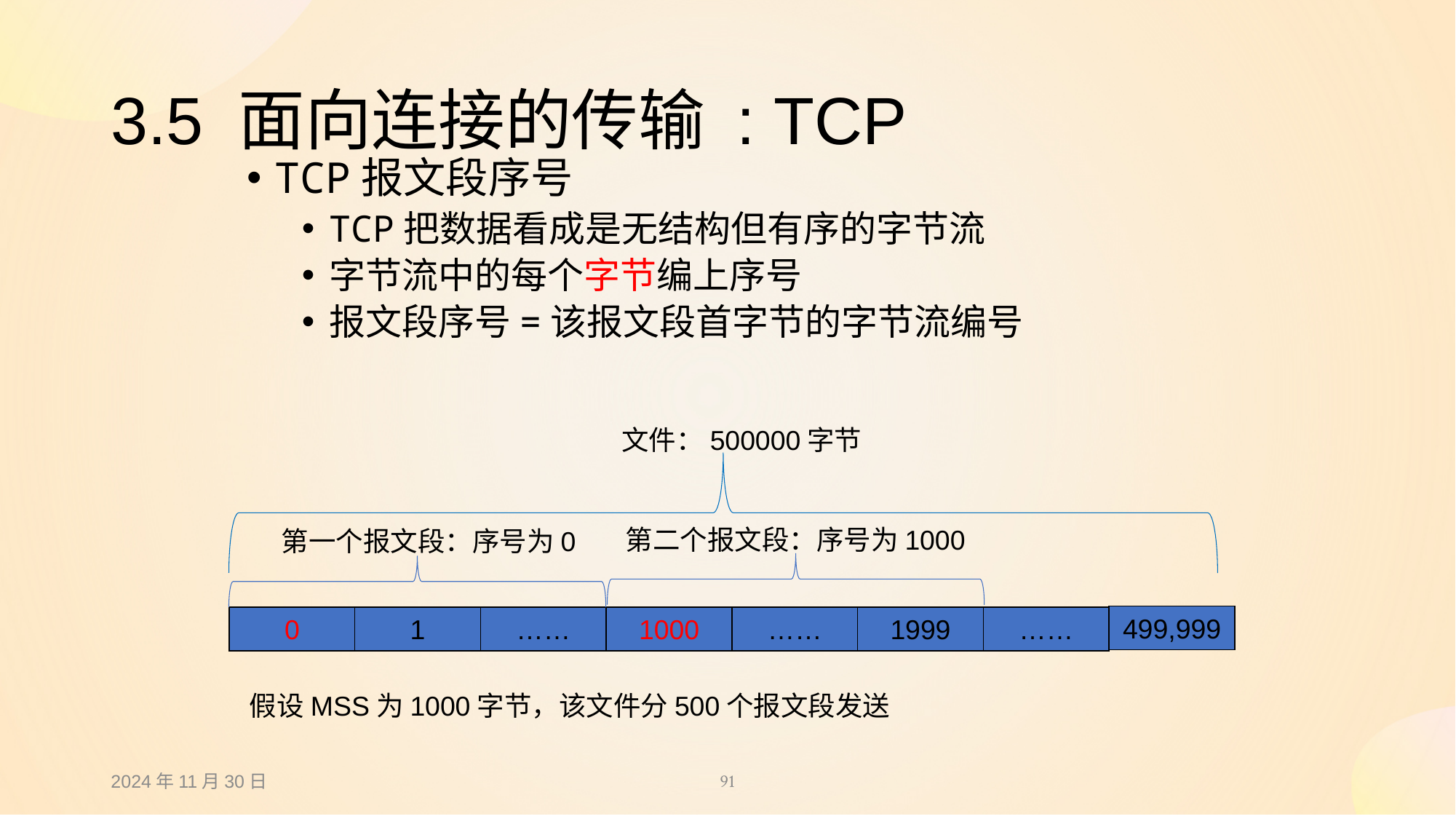

# 3.5 面向连接的传输 : TCP
TCP报文段序号
TCP把数据看成是无结构但有序的字节流
字节流中的每个字节编上序号
报文段序号=该报文段首字节的字节流编号

文件：500000字节
第二个报文段：序号为1000
第一个报文段：序号为0
499,999
0
1
……
1000
……
1999
……
假设MSS为1000字节，该文件分500个报文段发送
2024年11月30日
91